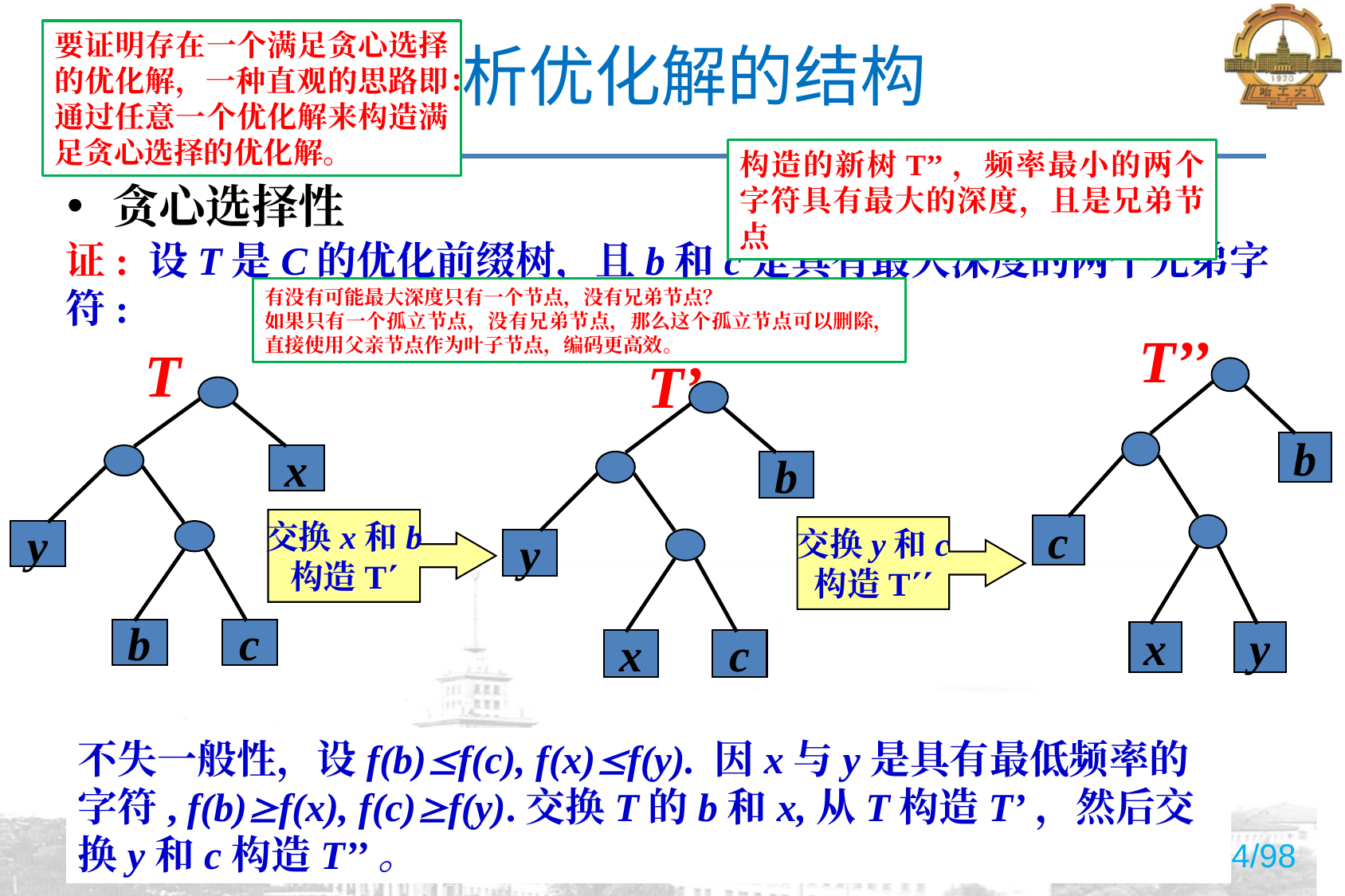

# 分析优化解的结构
要证明存在一个满足贪心选择的优化解，一种直观的思路即：通过任意一个优化解来构造满足贪心选择的优化解。
构造的新树T’’，频率最小的两个字符具有最大的深度，且是兄弟节点
贪心选择性
证: 设T是C的优化前缀树，且b和c是具有最大深度的两个兄弟字符:
有没有可能最大深度只有一个节点，没有兄弟节点？
如果只有一个孤立节点，没有兄弟节点，那么这个孤立节点可以删除，直接使用父亲节点作为叶子节点，编码更高效。
T’’

b

c

x
y
T

x

y

b
c
T’

b

y

x
c
交换x和b
构造T′
交换y和c
构造T′′
不失一般性，设f(b)≤f(c), f(x)≤f(y). 因x与y是具有最低频率的字符, f(b)≥f(x), f(c)≥f(y).交换T的b和x,从T构造T’，然后交换y和c构造T’’。